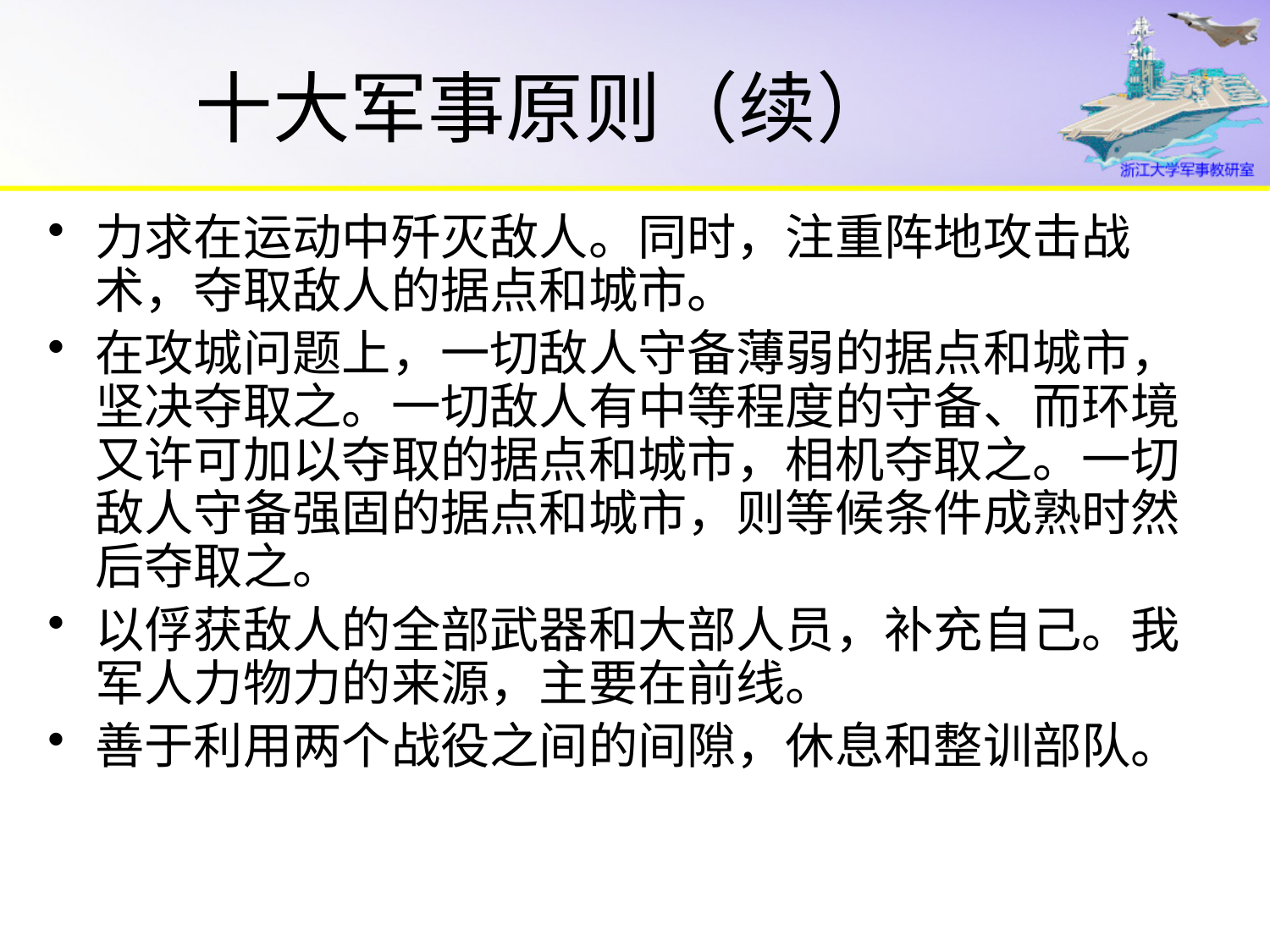

# 十大军事原则（续）
力求在运动中歼灭敌人。同时，注重阵地攻击战术，夺取敌人的据点和城市。
在攻城问题上，一切敌人守备薄弱的据点和城市，坚决夺取之。一切敌人有中等程度的守备、而环境又许可加以夺取的据点和城市，相机夺取之。一切敌人守备强固的据点和城市，则等候条件成熟时然后夺取之。
以俘获敌人的全部武器和大部人员，补充自己。我军人力物力的来源，主要在前线。
善于利用两个战役之间的间隙，休息和整训部队。